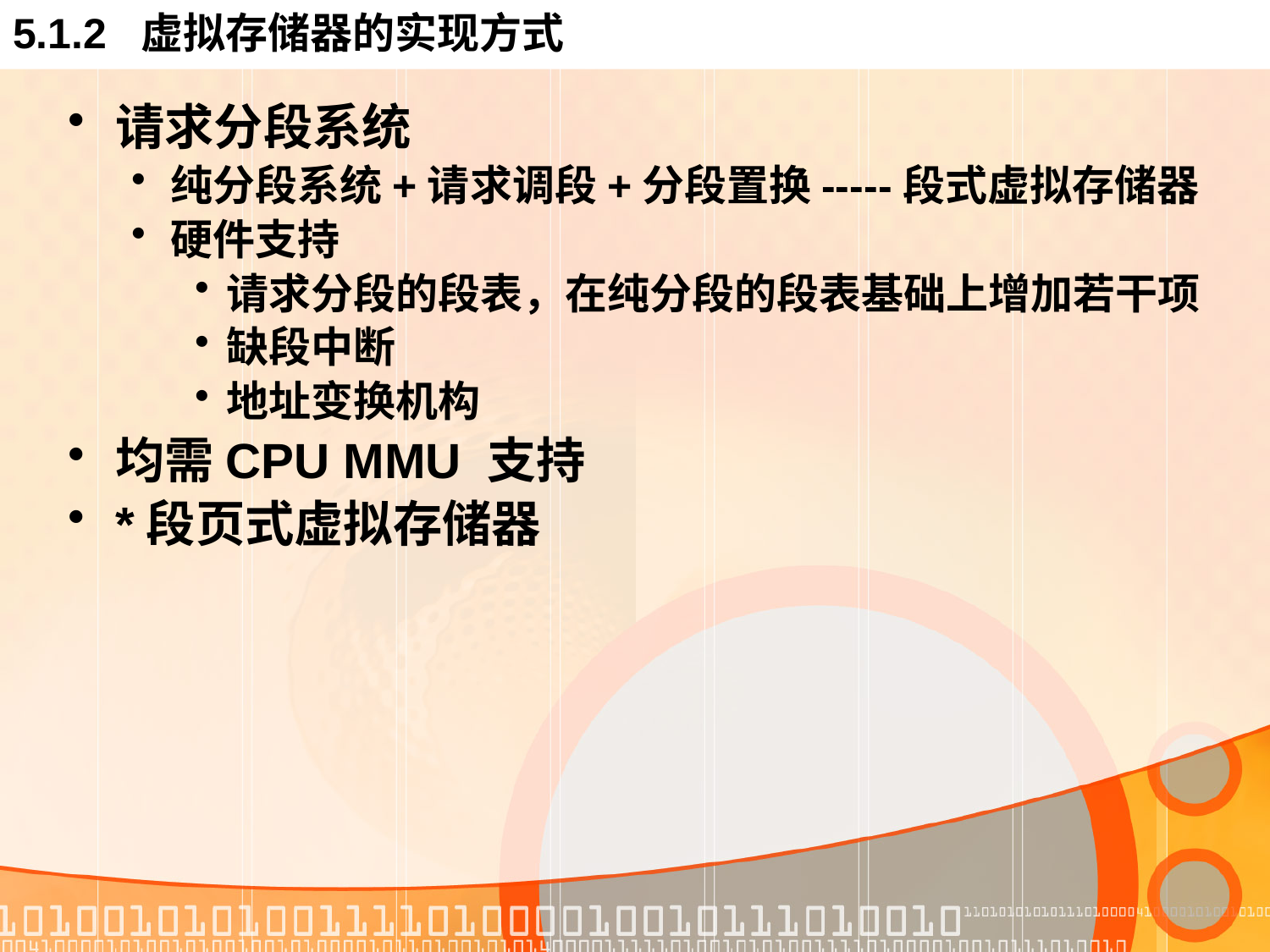

# 5.1.2  虚拟存储器的实现方式
请求分段系统
纯分段系统+请求调段+分段置换-----段式虚拟存储器
硬件支持
请求分段的段表，在纯分段的段表基础上增加若干项
缺段中断
地址变换机构
均需CPU MMU 支持
*段页式虚拟存储器